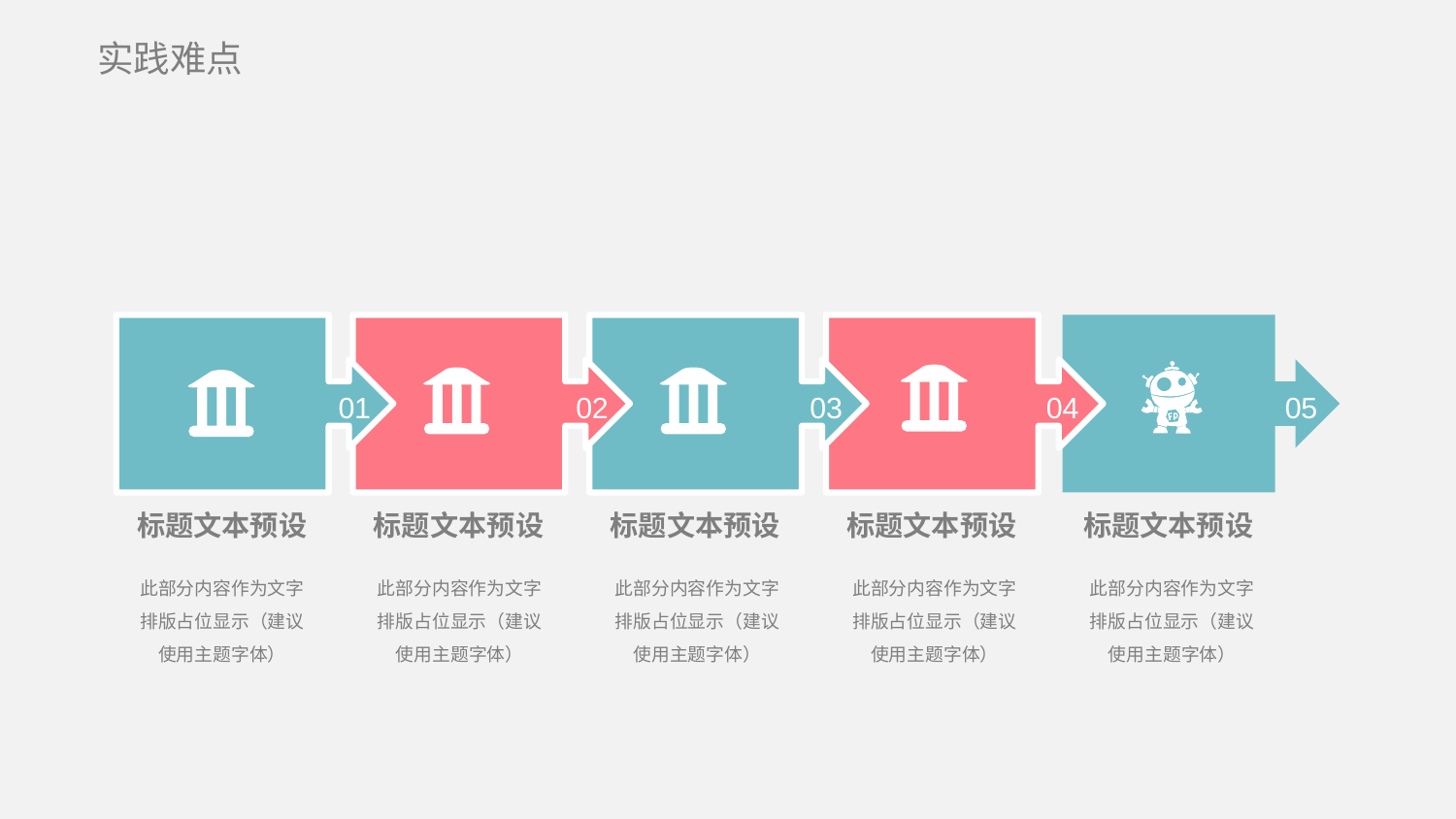

实践难点

01
标题文本预设
此部分内容作为文字排版占位显示（建议使用主题字体）

02
标题文本预设
此部分内容作为文字排版占位显示（建议使用主题字体）

03
标题文本预设
此部分内容作为文字排版占位显示（建议使用主题字体）

04
标题文本预设
此部分内容作为文字排版占位显示（建议使用主题字体）

05
标题文本预设
此部分内容作为文字排版占位显示（建议使用主题字体）